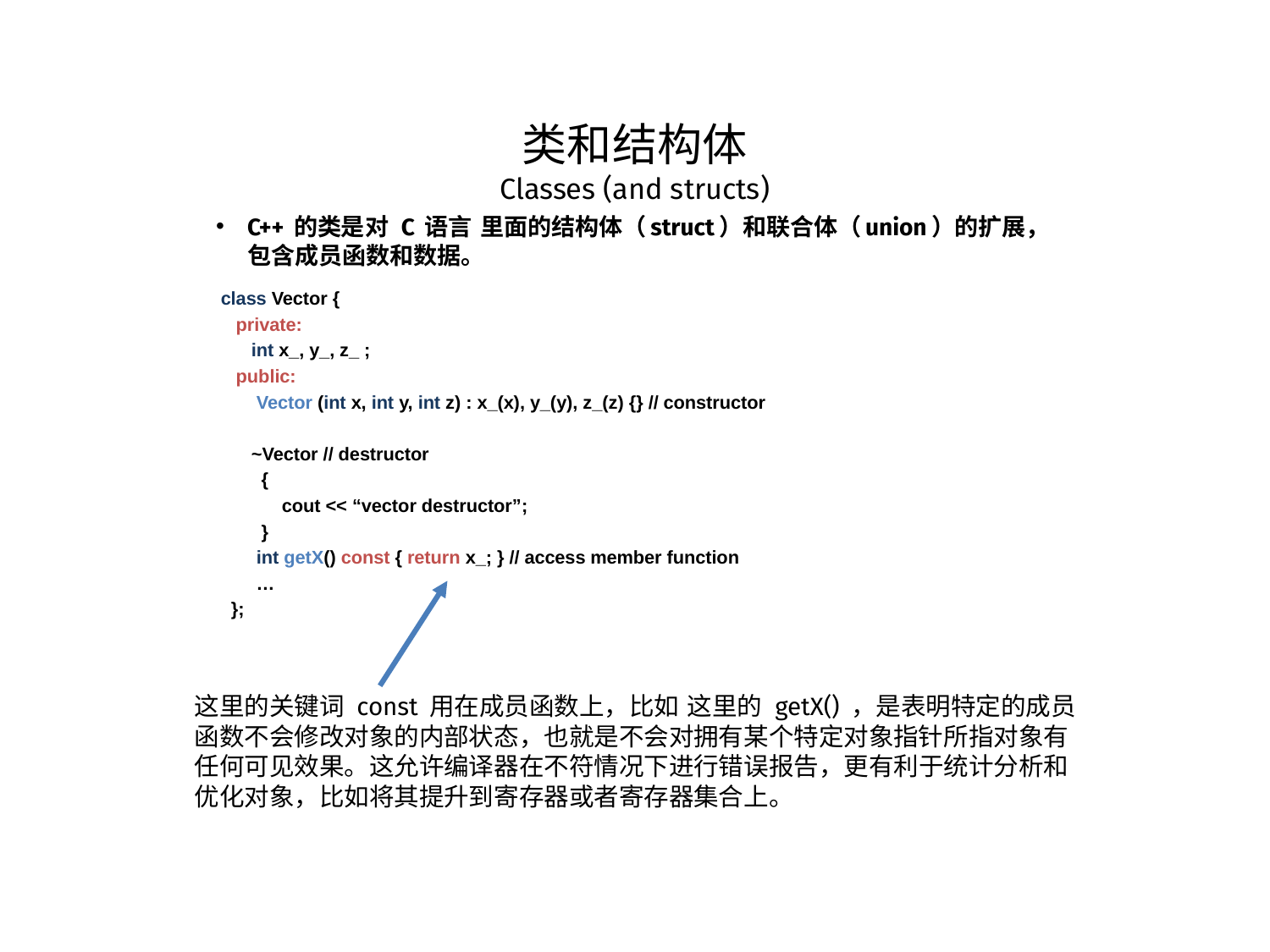

类和结构体
Classes (and structs)
C++ 的类是对 C 语言 里面的结构体（struct）和联合体（union）的扩展，包含成员函数和数据。
 class Vector {
    private:
       int x_, y_, z_ ;
    public:
        Vector (int x, int y, int z) : x_(x), y_(y), z_(z) {} // constructor

       ~Vector // destructor
         {
             cout << “vector destructor”;
         }
        int getX() const { return x_; } // access member function
        …
   };

这里的关键词 const 用在成员函数上，比如 这里的 getX() ，是表明特定的成员函数不会修改对象的内部状态，也就是不会对拥有某个特定对象指针所指对象有任何可见效果。这允许编译器在不符情况下进行错误报告，更有利于统计分析和优化对象，比如将其提升到寄存器或者寄存器集合上。